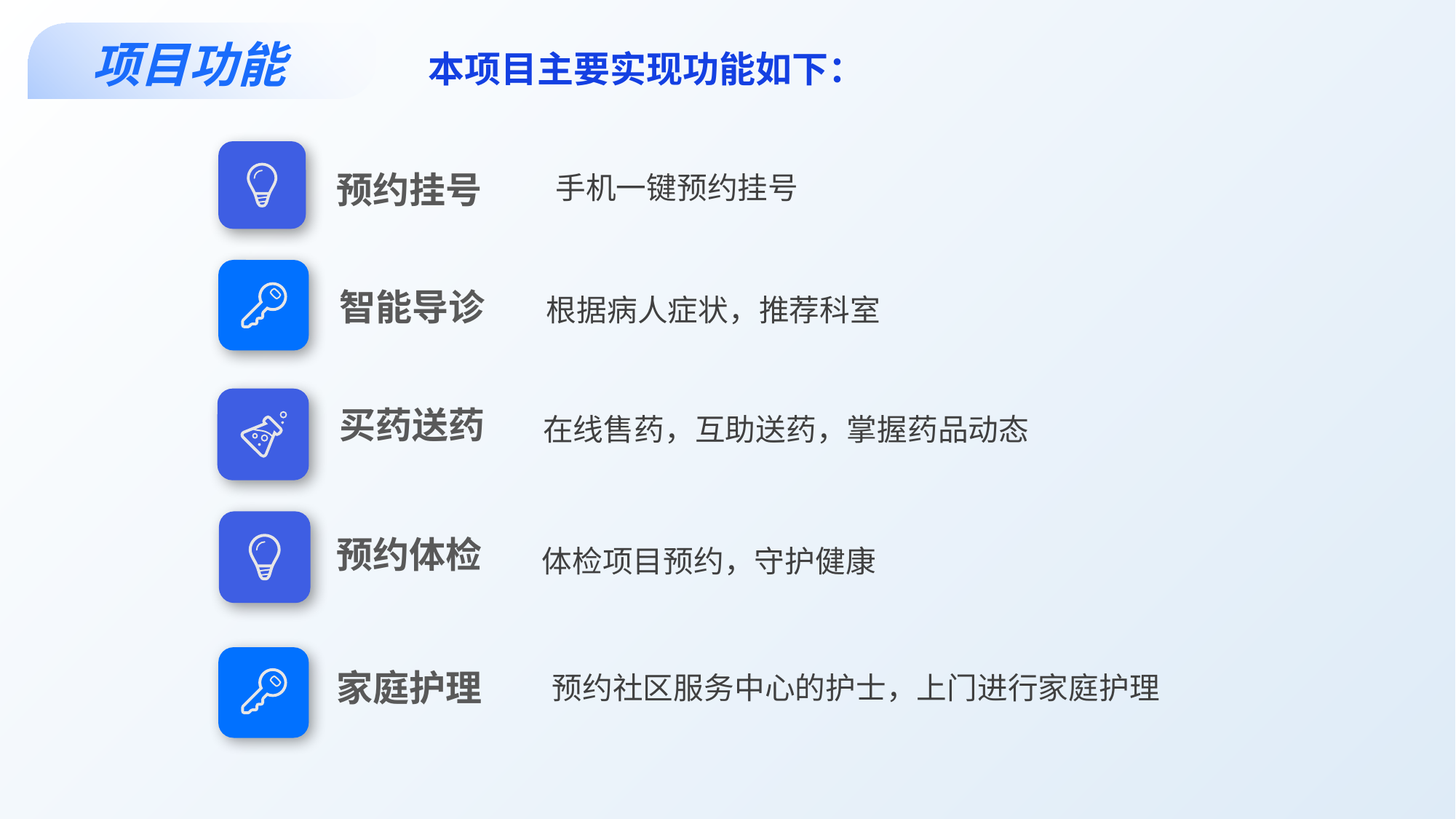

项目功能
本项目主要实现功能如下：

手机一键预约挂号
预约挂号

根据病人症状，推荐科室
智能导诊
在线售药，互助送药，掌握药品动态

买药送药

体检项目预约，守护健康
预约体检
预约社区服务中心的护士，上门进行家庭护理
家庭护理